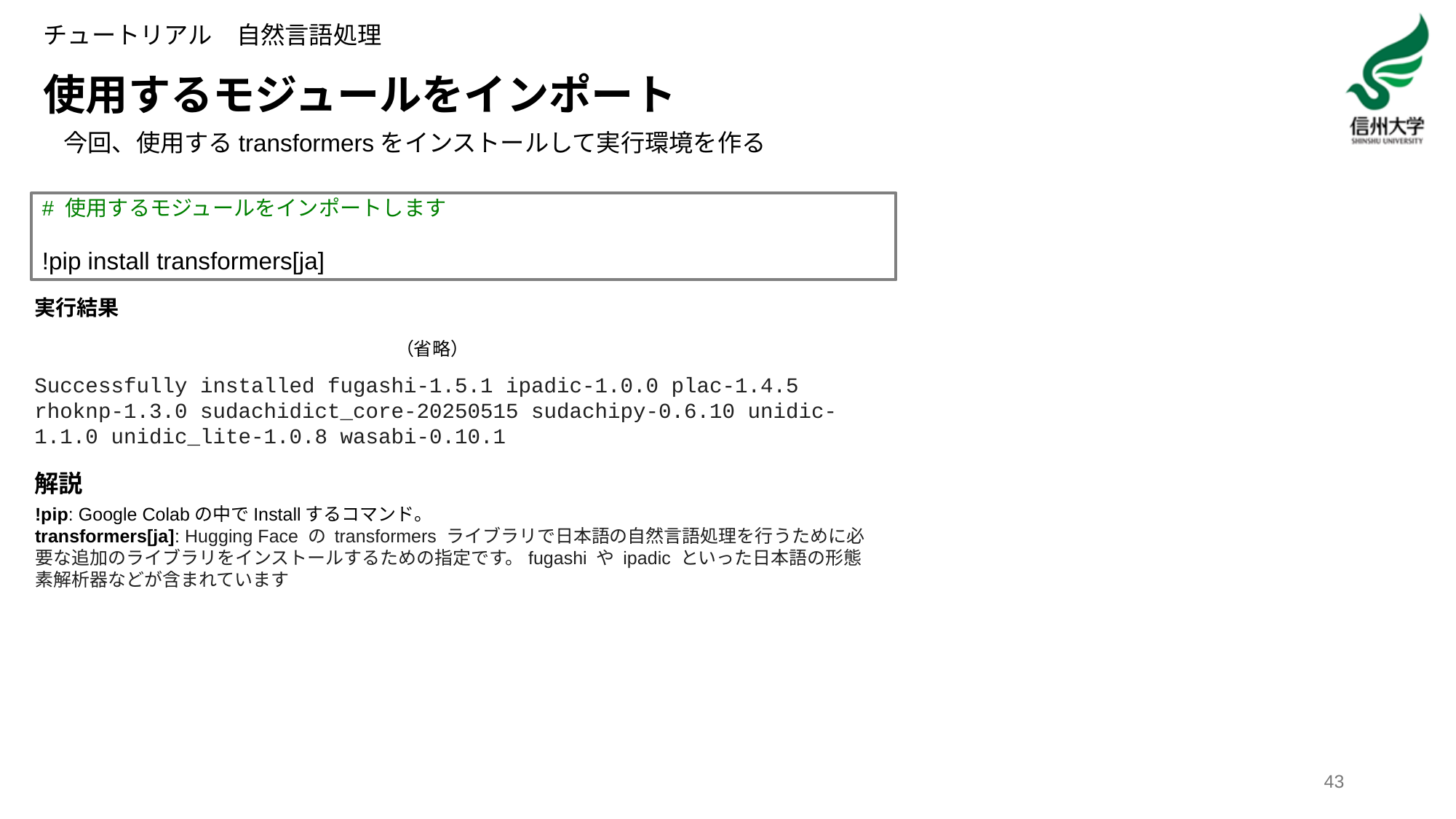

チュートリアル　自然言語処理
# 使用するモジュールをインポート
今回、使用するtransformersをインストールして実行環境を作る
# 使用するモジュールをインポートします
!pip install transformers[ja]
実行結果
（省略）
Successfully installed fugashi-1.5.1 ipadic-1.0.0 plac-1.4.5 rhoknp-1.3.0 sudachidict_core-20250515 sudachipy-0.6.10 unidic-1.1.0 unidic_lite-1.0.8 wasabi-0.10.1
解説
!pip: Google Colabの中でInstallするコマンド。
transformers[ja]: Hugging Face の transformers ライブラリで日本語の自然言語処理を行うために必要な追加のライブラリをインストールするための指定です。fugashi や ipadic といった日本語の形態素解析器などが含まれています
43